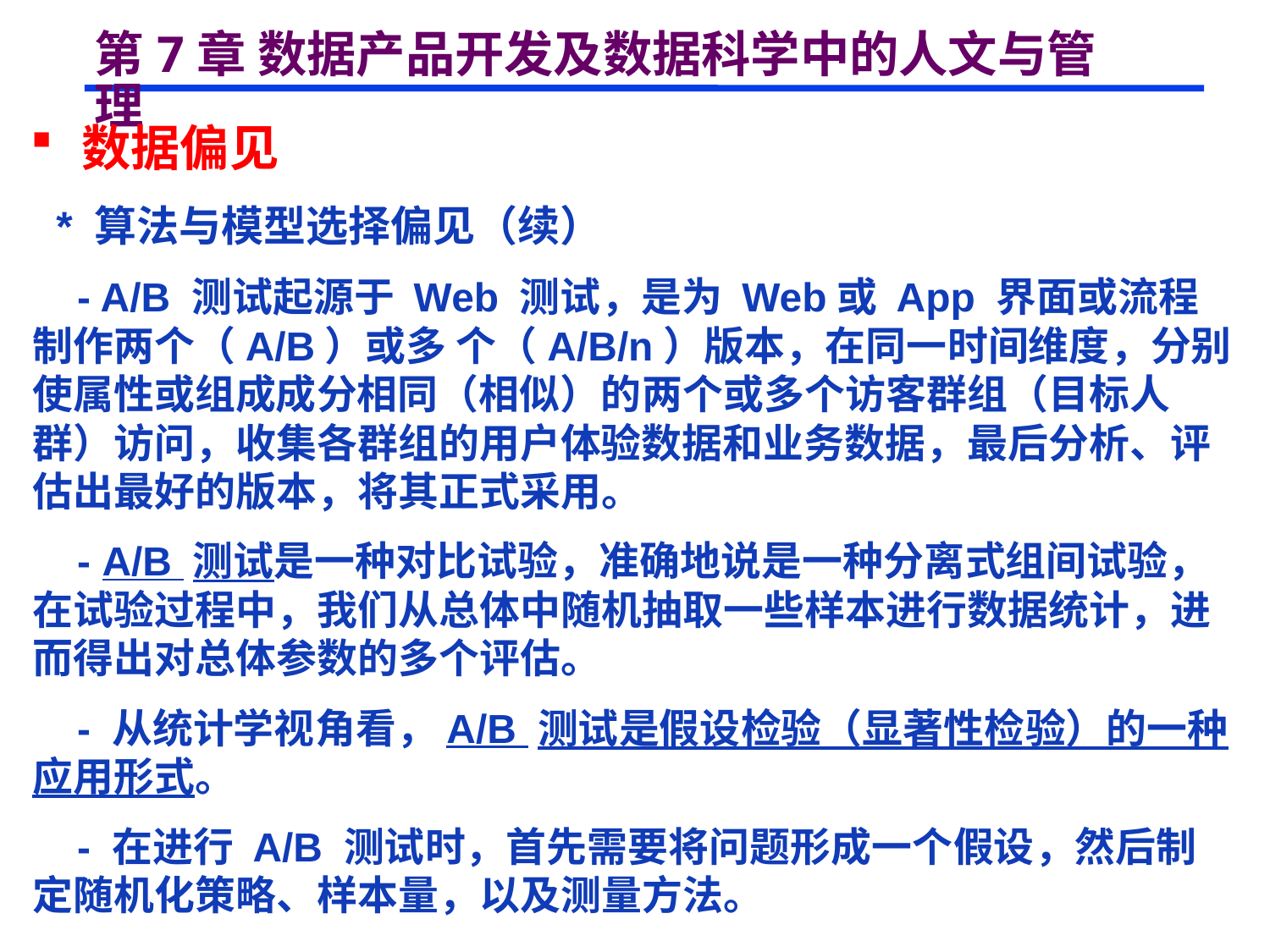

# 第7章 数据产品开发及数据科学中的人文与管理
 数据偏见
  * 算法与模型选择偏见（续）
    - A/B 测试起源于 Web 测试，是为 Web或 App 界面或流程制作两个（A/B）或多 个（A/B/n）版本，在同一时间维度，分别使属性或组成成分相同（相似）的两个或多个访客群组（目标人群）访问，收集各群组的用户体验数据和业务数据，最后分析、评估出最好的版本，将其正式采用。
    - A/B 测试是一种对比试验，准确地说是一种分离式组间试验，在试验过程中，我们从总体中随机抽取一些样本进行数据统计，进而得出对总体参数的多个评估。
    - 从统计学视角看，A/B 测试是假设检验（显著性检验）的一种应用形式。
    - 在进行 A/B 测试时，首先需要将问题形成一个假设，然后制定随机化策略、样本量，以及测量方法。